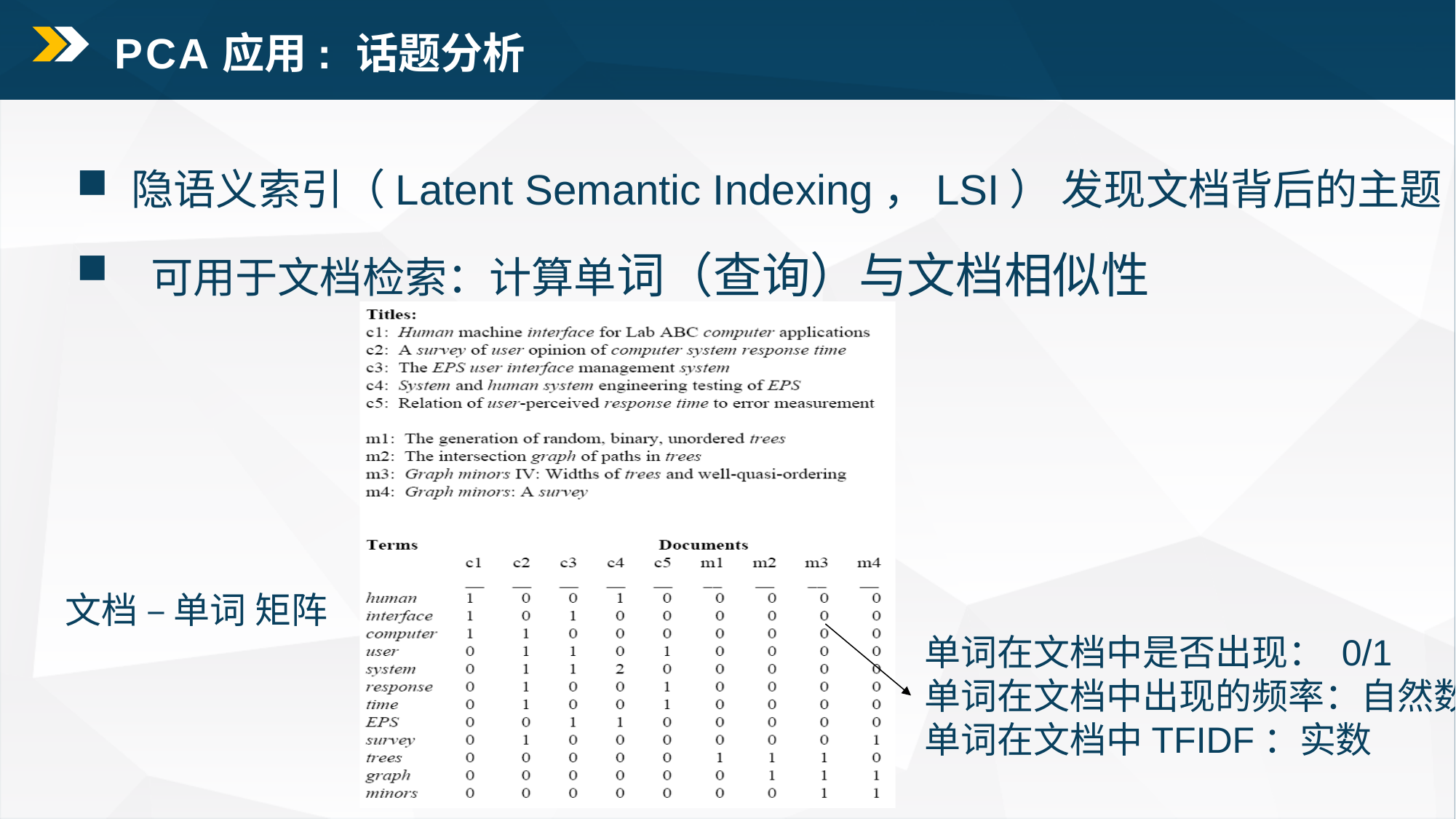

PCA应用: 话题分析
隐语义索引（Latent Semantic Indexing，LSI） 发现文档背后的主题
 可用于文档检索：计算单词（查询）与文档相似性

文档 – 单词 矩阵
单词在文档中是否出现： 0/1
单词在文档中出现的频率：自然数
单词在文档中TFIDF：实数